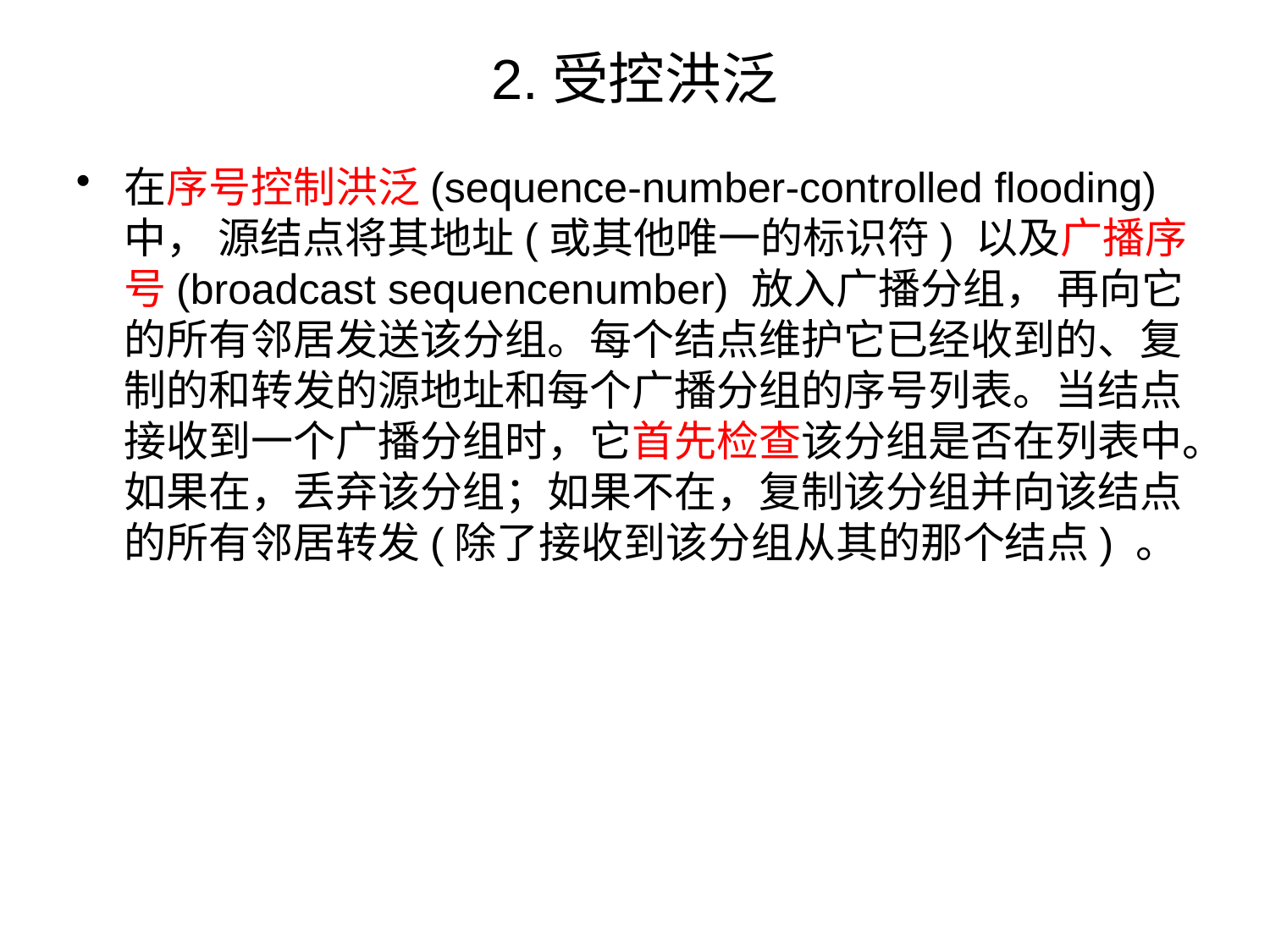

# 2.受控洪泛
在序号控制洪泛(sequence-number-controlled flooding) 中， 源结点将其地址(或其他唯一的标识符) 以及广播序号(broadcast sequencenumber) 放入广播分组， 再向它的所有邻居发送该分组。每个结点维护它已经收到的、复制的和转发的源地址和每个广播分组的序号列表。当结点接收到一个广播分组时，它首先检查该分组是否在列表中。如果在，丢弃该分组；如果不在，复制该分组并向该结点的所有邻居转发(除了接收到该分组从其的那个结点) 。